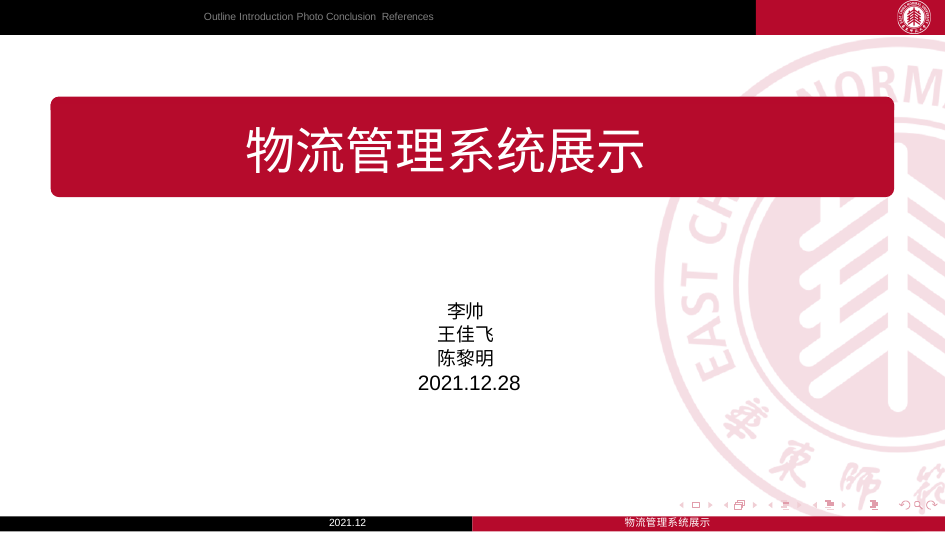

Outline Introduction Photo Conclusion References

# 物流管理系统展示
李帅
王佳飞
陈黎明
2021.12.28
2021.12
物流管理系统展示